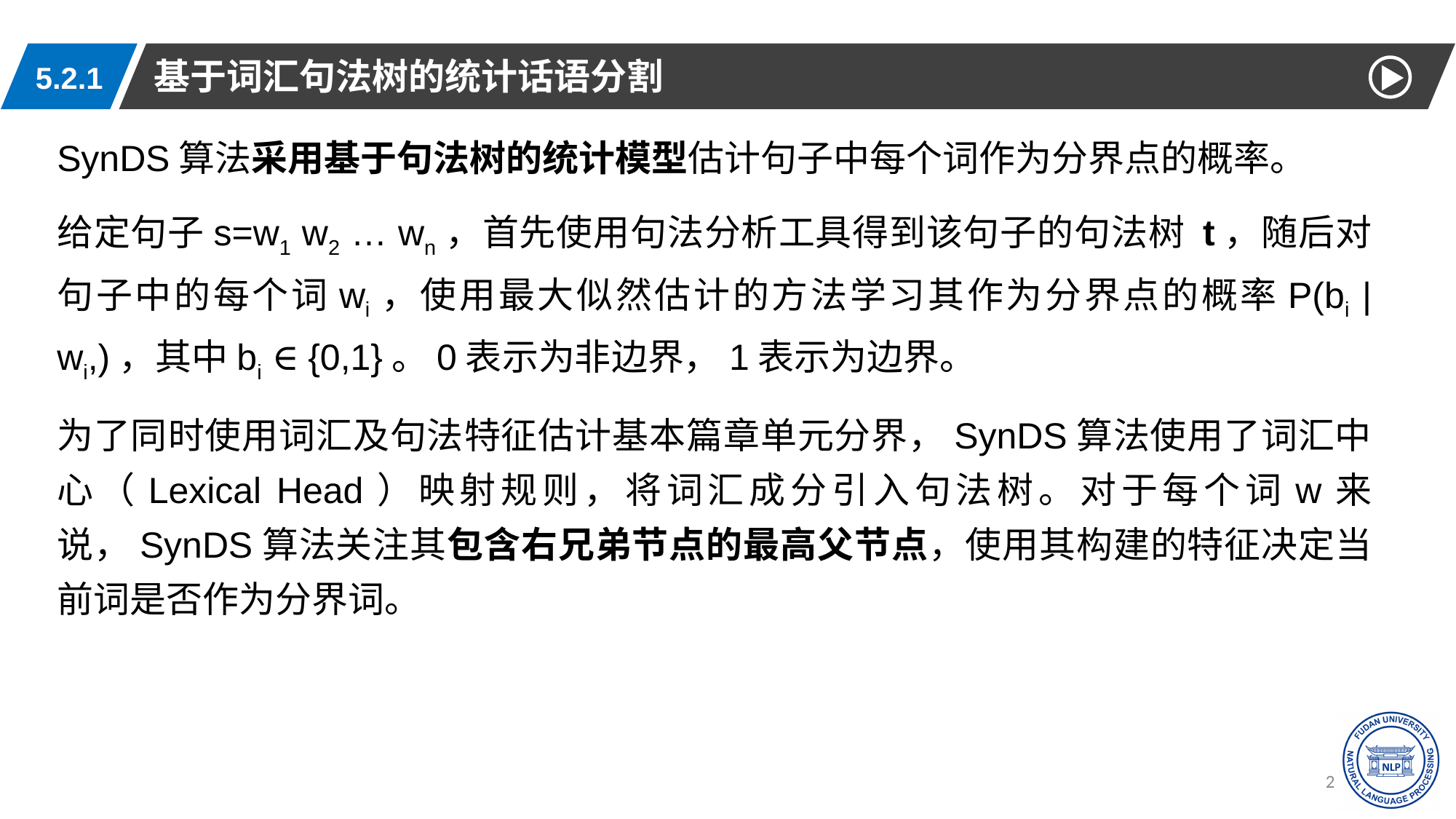

基于词汇句法树的统计话语分割
5.2.1

SynDS算法采用基于句法树的统计模型估计句子中每个词作为分界点的概率。
给定句子s=w1 w2 … wn，首先使用句法分析工具得到该句子的句法树 t，随后对句子中的每个词wi，使用最大似然估计的方法学习其作为分界点的概率P(bi | wi,)，其中bi ∈ {0,1}。0表示为非边界，1表示为边界。
为了同时使用词汇及句法特征估计基本篇章单元分界，SynDS算法使用了词汇中心（Lexical Head）映射规则，将词汇成分引入句法树。对于每个词w来说，SynDS算法关注其包含右兄弟节点的最高父节点，使用其构建的特征决定当前词是否作为分界词。
26